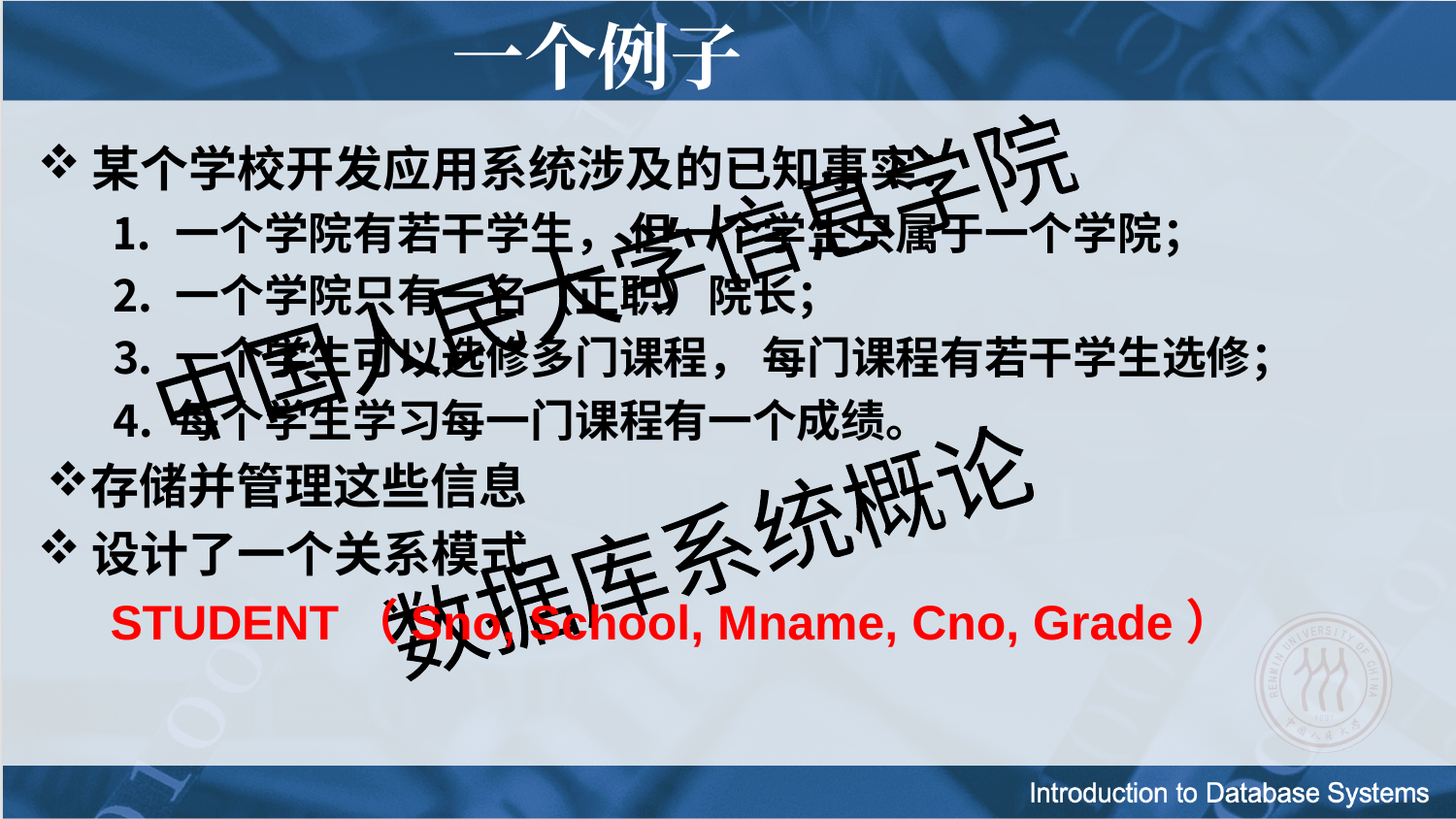

# 一个例子
某个学校开发应用系统涉及的已知事实：
⒈ 一个学院有若干学生， 但一个学生只属于一个学院；
⒉ 一个学院只有一名（正职）院长；
⒊ 一个学生可以选修多门课程， 每门课程有若干学生选修；
⒋ 每个学生学习每一门课程有一个成绩。
存储并管理这些信息
设计了一个关系模式
STUDENT（Sno, School, Mname, Cno, Grade）